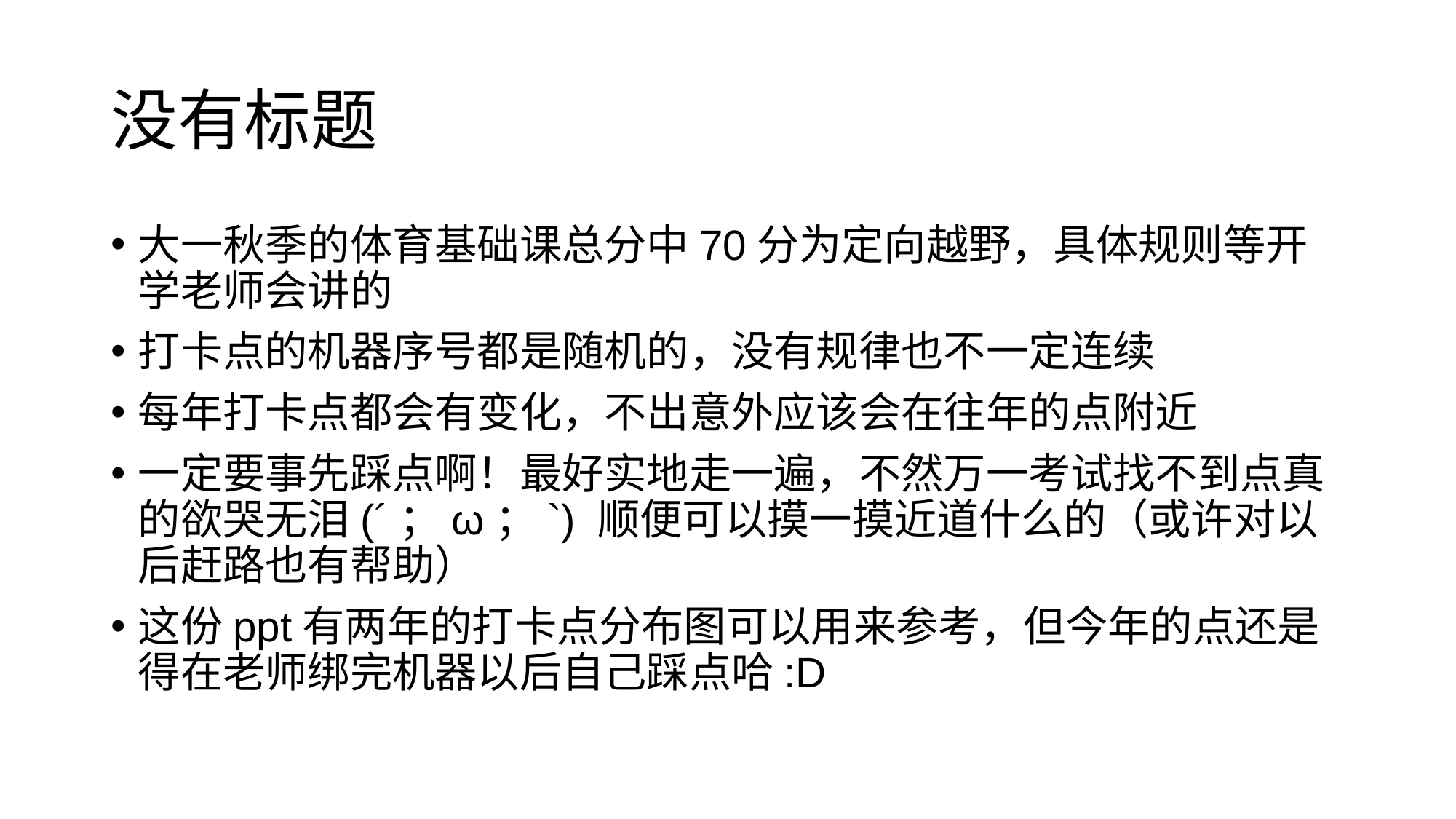

# 没有标题
大一秋季的体育基础课总分中70分为定向越野，具体规则等开学老师会讲的
打卡点的机器序号都是随机的，没有规律也不一定连续
每年打卡点都会有变化，不出意外应该会在往年的点附近
一定要事先踩点啊！最好实地走一遍，不然万一考试找不到点真的欲哭无泪(´；ω；`) 顺便可以摸一摸近道什么的（或许对以后赶路也有帮助）
这份ppt有两年的打卡点分布图可以用来参考，但今年的点还是得在老师绑完机器以后自己踩点哈:D